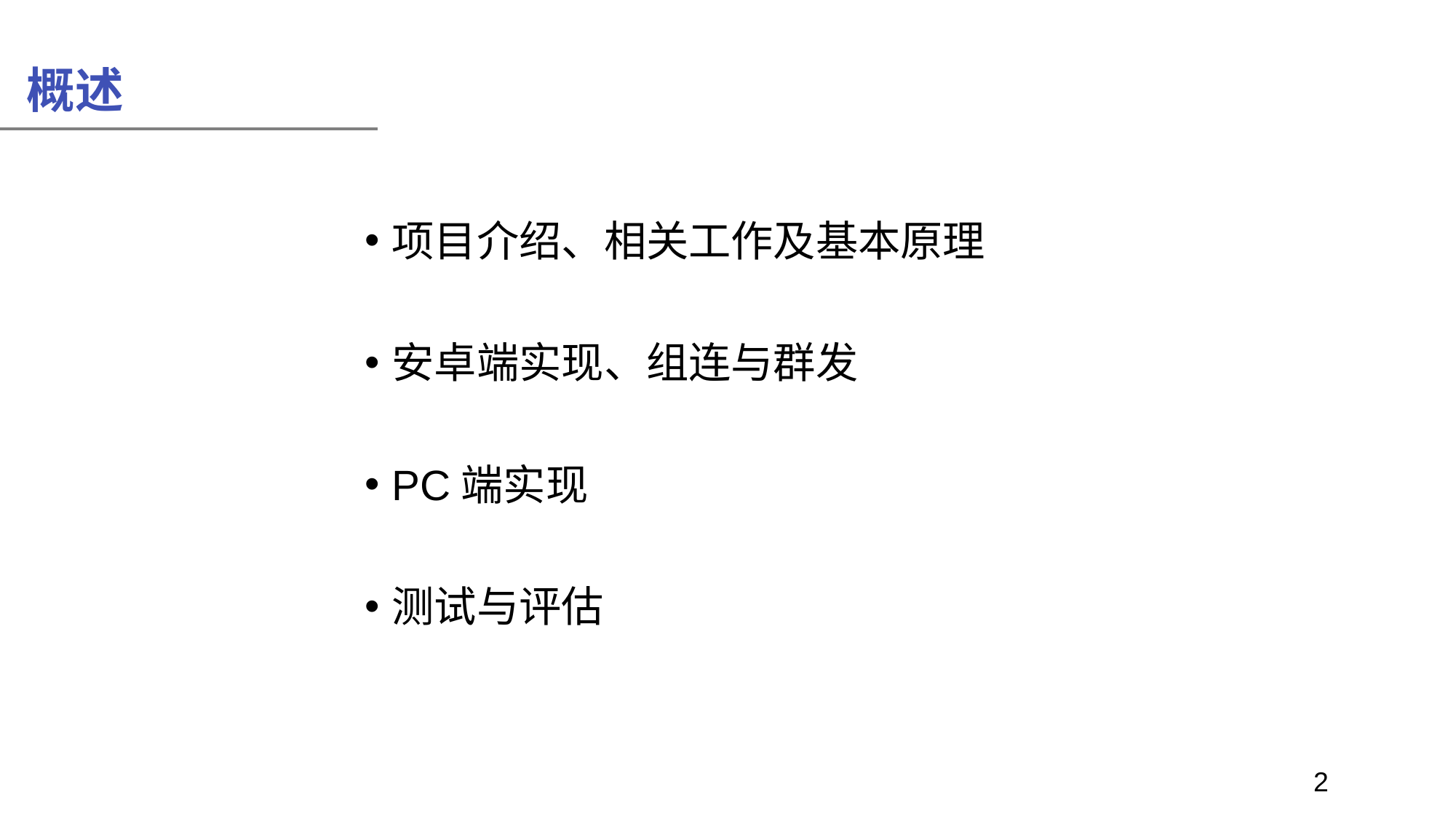

概述
项目介绍、相关工作及基本原理

安卓端实现、组连与群发

PC端实现

测试与评估
                                    2